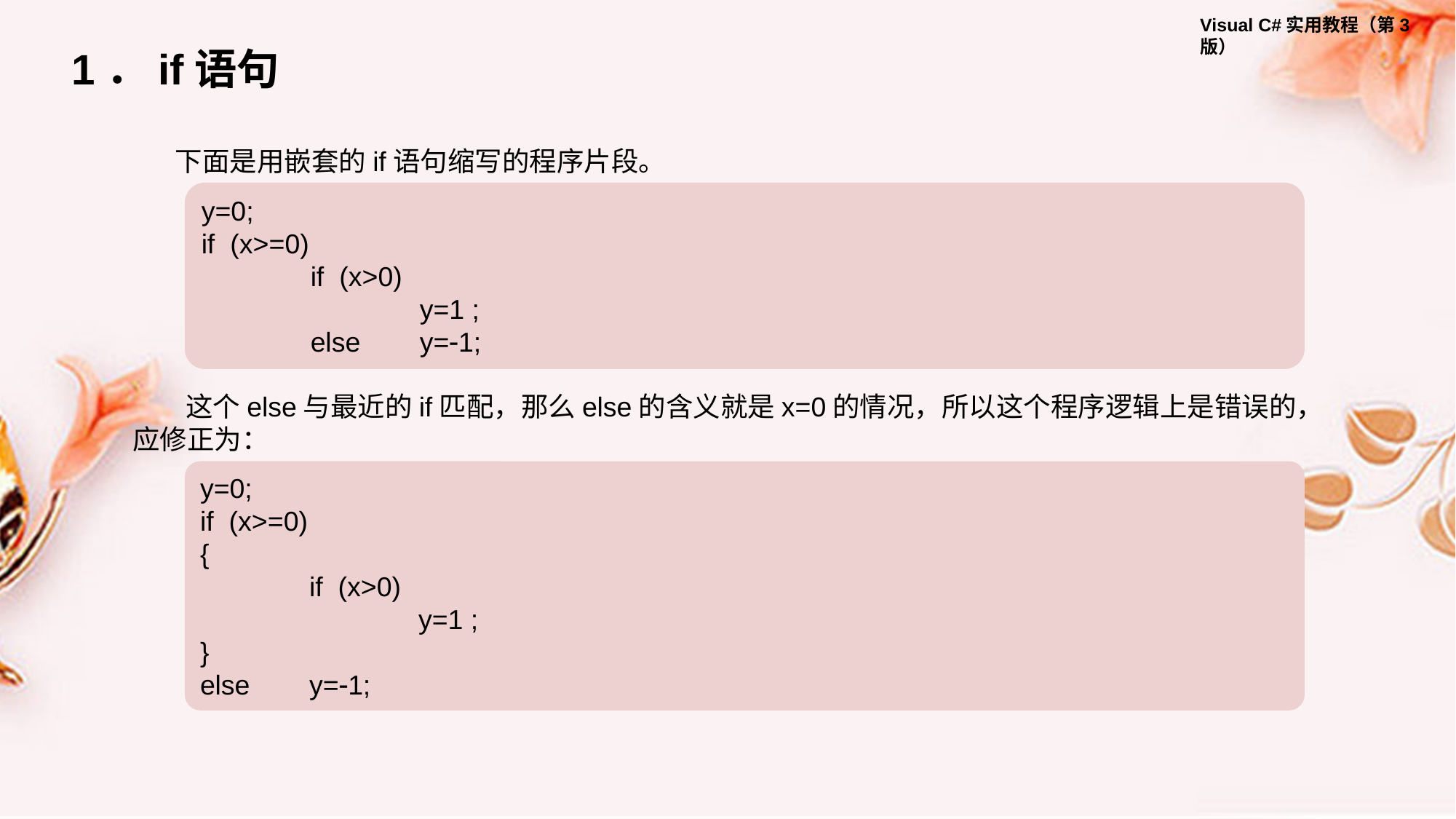

1．if语句
下面是用嵌套的if语句缩写的程序片段。
y=0;
if  (x>=0)
   	if  (x>0)
		y=1 ;
    	else	y=−1;
这个else与最近的if匹配，那么else的含义就是x=0的情况，所以这个程序逻辑上是错误的，应修正为：
y=0;
if  (x>=0)
{
	if  (x>0)
		y=1 ;
}
else 	y=−1;